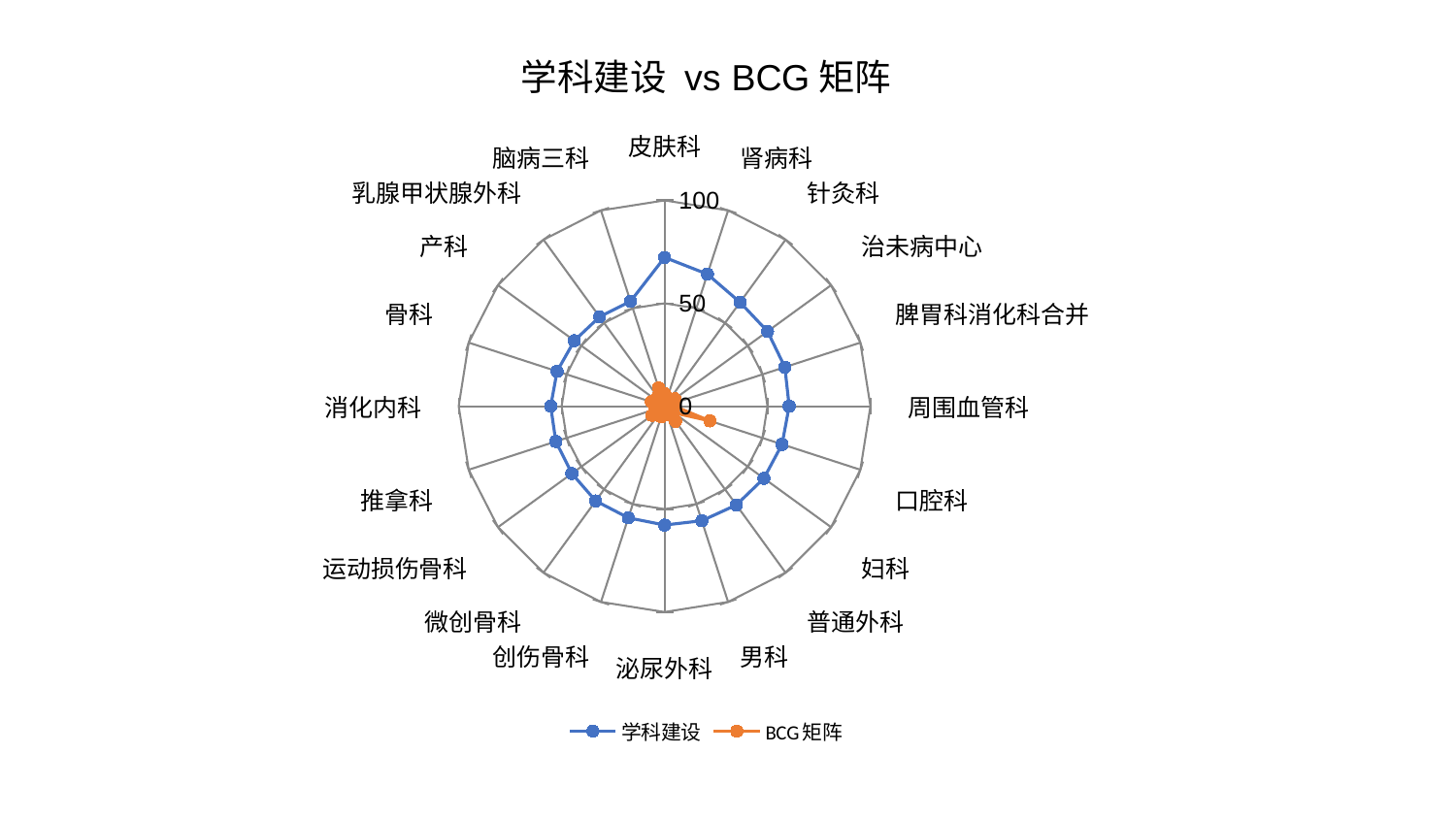

### Chart: 学科建设 vs BCG矩阵

| Category | 学科建设 | BCG矩阵 |
|---|---|---|
| 皮肤科 | 72.29739673320813 | 6.087417244942017 |
| 肾病科 | 67.4624443758696 | 3.105386661152835 |
| 针灸科 | 62.40986480652984 | 4.382881847308832 |
| 治未病中心 | 61.85043106420181 | 6.127646364289714 |
| 脾胃科消化科合并 | 61.45136938939626 | 4.880947743567406 |
| 周围血管科 | 60.53007814235077 | 4.710300936931973 |
| 口腔科 | 60.013421264226324 | 23.18640966380584 |
| 妇科 | 59.64745923865956 | 5.357924564728095 |
| 普通外科 | 59.33454758940001 | 9.062497625164154 |
| 男科 | 58.53043192472274 | 4.16134089576526 |
| 泌尿外科 | 57.75821953594882 | 1.5896056885742076 |
| 创伤骨科 | 57.02667173853809 | 5.422070346312142 |
| 微创骨科 | 56.90641495215661 | 2.2969442295703653 |
| 运动损伤骨科 | 55.65937755913924 | 7.553396174520592 |
| 推拿科 | 55.544446274985724 | 4.469244716864535 |
| 消化内科 | 55.31486849028583 | 4.929861338722624 |
| 骨科 | 54.887506295044574 | 6.759592677072523 |
| 产科 | 54.1439240099551 | 2.1713192246025637 |
| 乳腺甲状腺外科 | 53.70304534662671 | 5.6597260365701025 |
| 脑病三科 | 53.55726445606489 | 9.365139365319676 |
20